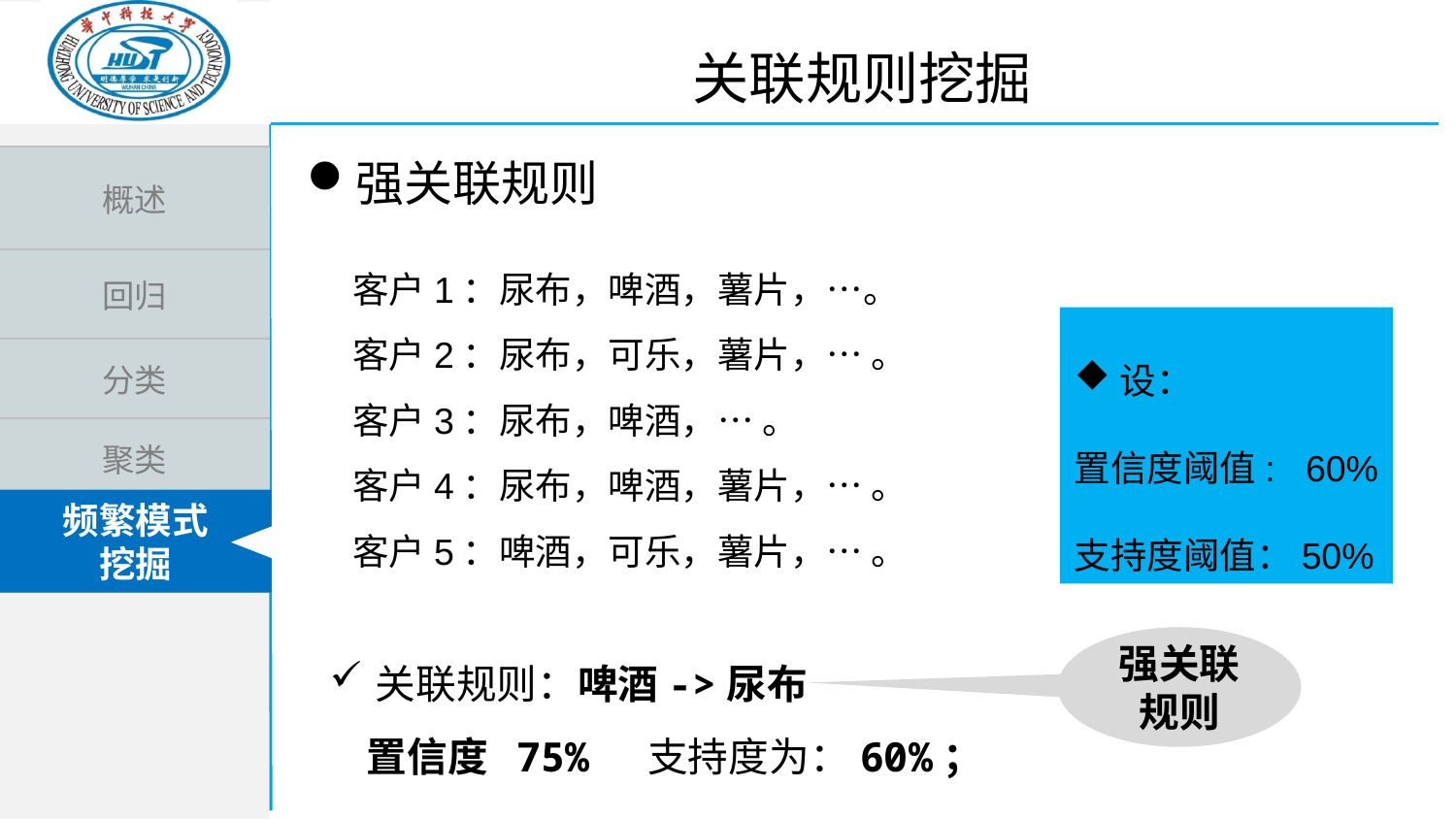

关联规则挖掘
强关联规则
客户1：尿布，啤酒，薯片，…。
客户2：尿布，可乐，薯片，… 。
客户3：尿布，啤酒，… 。
客户4：尿布，啤酒，薯片，… 。
客户5：啤酒，可乐，薯片，… 。
设：
置信度阈值:   60%
支持度阈值：50%
关联规则：啤酒->尿布
   置信度  75%  支持度为：60%；
强关联规则